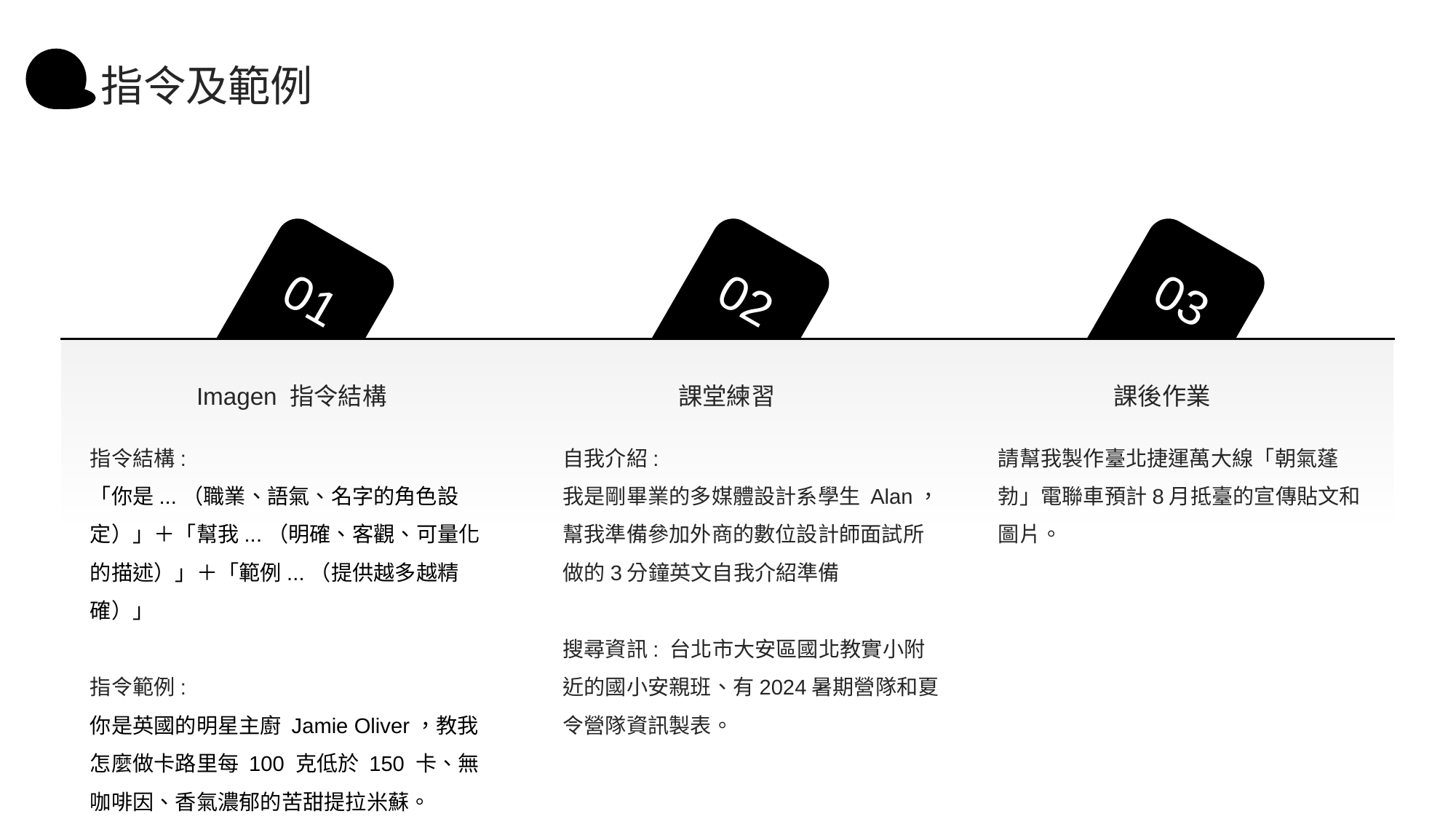

指令及範例

01

03

02

Imagen 指令結構
課堂練習
課後作業
指令結構:
「你是...（職業、語氣、名字的角色設定）」＋「幫我...（明確、客觀、可量化的描述）」＋「範例...（提供越多越精確）」

指令範例:
你是英國的明星主廚 Jamie Oliver，教我怎麼做卡路里每 100 克低於 150 卡、無咖啡因、香氣濃郁的苦甜提拉米蘇。
自我介紹:
我是剛畢業的多媒體設計系學生 Alan，幫我準備參加外商的數位設計師面試所做的3分鐘英文自我介紹準備

搜尋資訊: 台北市大安區國北教實小附近的國小安親班、有2024暑期營隊和夏令營隊資訊製表。
請幫我製作臺北捷運萬大線「朝氣蓬勃」電聯車預計8月抵臺的宣傳貼文和圖片。